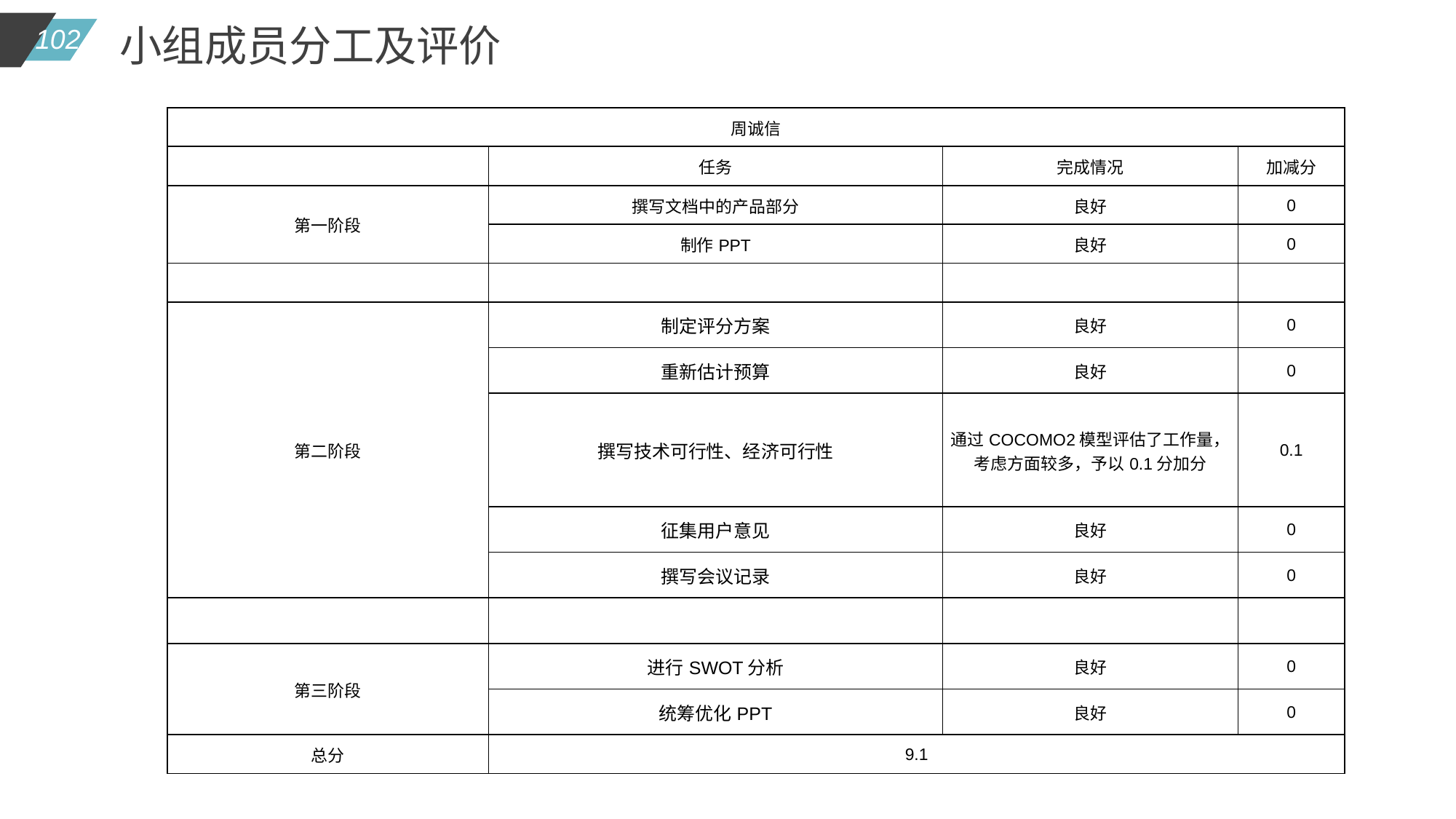

小组成员分工及评价
| 周诚信 |  |  |  |
| --- | --- | --- | --- |
|  | 任务 | 完成情况 | 加减分 |
| 第一阶段 | 撰写文档中的产品部分 | 良好 | 0 |
|  | 制作PPT | 良好 | 0 |
|  |  |  |  |
| 第二阶段 | 制定评分方案 | 良好 | 0 |
|  | 重新估计预算 | 良好 | 0 |
|  | 撰写技术可行性、经济可行性 | 通过COCOMO2模型评估了工作量，考虑方面较多，予以0.1分加分 | 0.1 |
|  | 征集用户意见 | 良好 | 0 |
|  | 撰写会议记录 | 良好 | 0 |
|  |  |  |  |
| 第三阶段 | 进行SWOT分析 | 良好 | 0 |
|  | 统筹优化PPT | 良好 | 0 |
| 总分 | 9.1 |  |  |